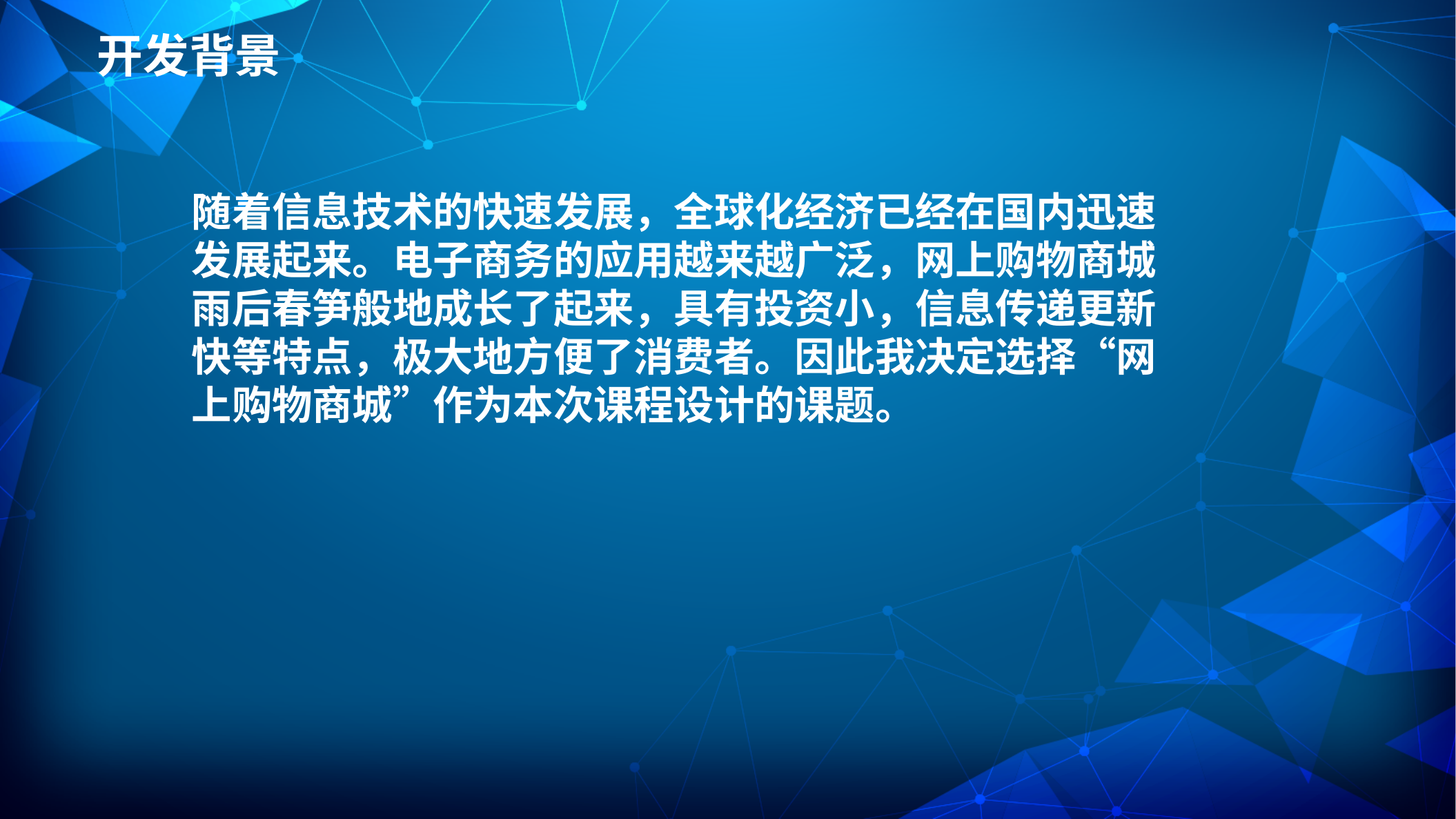

开发背景
随着信息技术的快速发展，全球化经济已经在国内迅速发展起来。电子商务的应用越来越广泛，网上购物商城雨后春笋般地成长了起来，具有投资小，信息传递更新快等特点，极大地方便了消费者。因此我决定选择“网上购物商城”作为本次课程设计的课题。